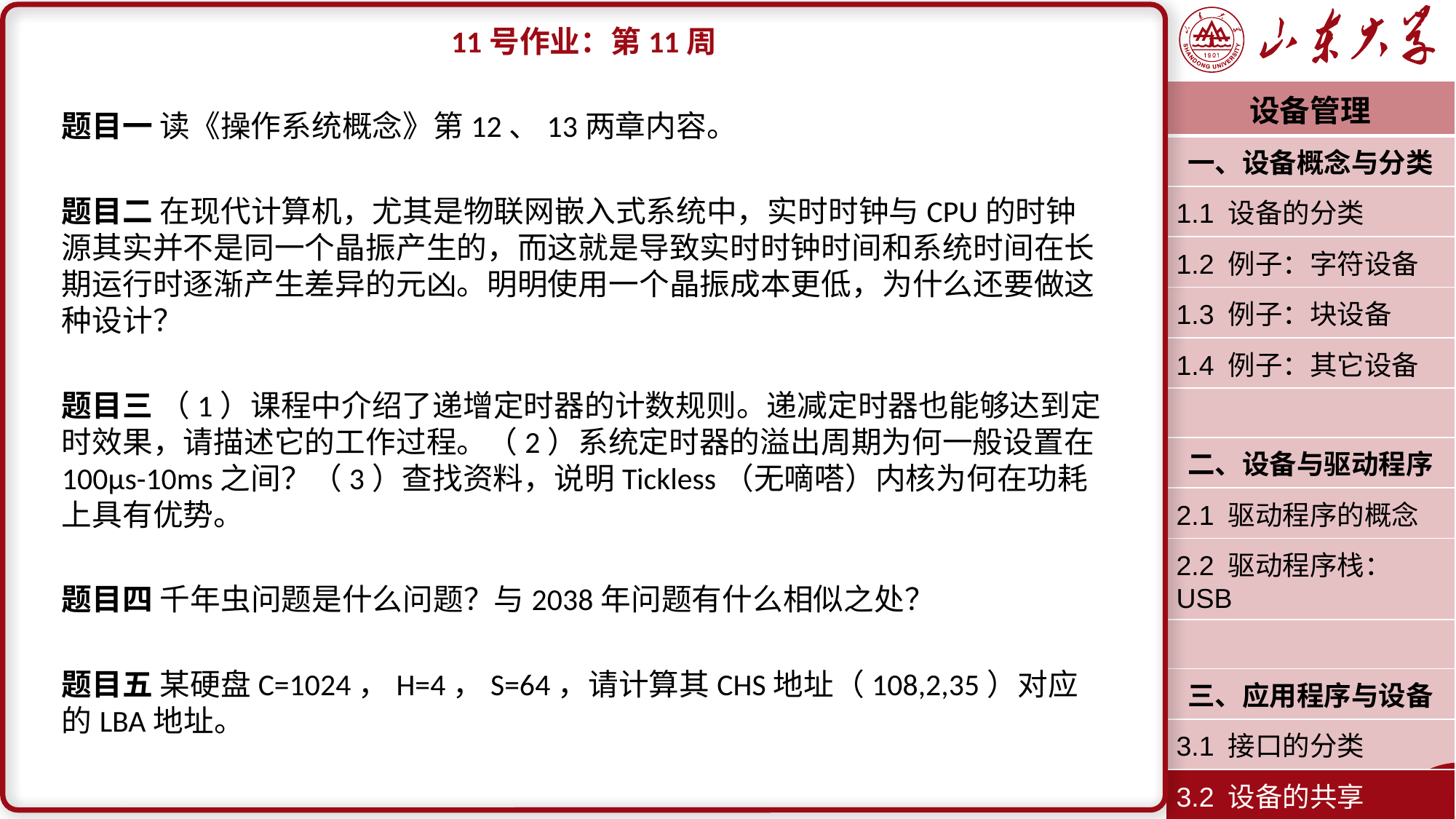

11号作业：第11周

题目一 读《操作系统概念》第12、13两章内容。

题目二 在现代计算机，尤其是物联网嵌入式系统中，实时时钟与CPU的时钟源其实并不是同一个晶振产生的，而这就是导致实时时钟时间和系统时间在长期运行时逐渐产生差异的元凶。明明使用一个晶振成本更低，为什么还要做这种设计？

题目三 （1）课程中介绍了递增定时器的计数规则。递减定时器也能够达到定时效果，请描述它的工作过程。（2）系统定时器的溢出周期为何一般设置在100μs-10ms之间？（3）查找资料，说明Tickless（无嘀嗒）内核为何在功耗上具有优势。

题目四 千年虫问题是什么问题？与2038年问题有什么相似之处？

题目五 某硬盘C=1024，H=4，S=64，请计算其CHS地址（108,2,35）对应的LBA地址。
| 设备管理 |
| --- |
| 一、设备概念与分类 |
| 1.1 设备的分类 |
| 1.2 例子：字符设备 |
| 1.3 例子：块设备 |
| 1.4 例子：其它设备 |
|  |
| 二、设备与驱动程序 |
| 2.1 驱动程序的概念 |
| 2.2 驱动程序栈：USB |
|  |
| 三、应用程序与设备 |
| 3.1 接口的分类 |
| 3.2 设备的共享 |
| 潘润宇 2023.04 |